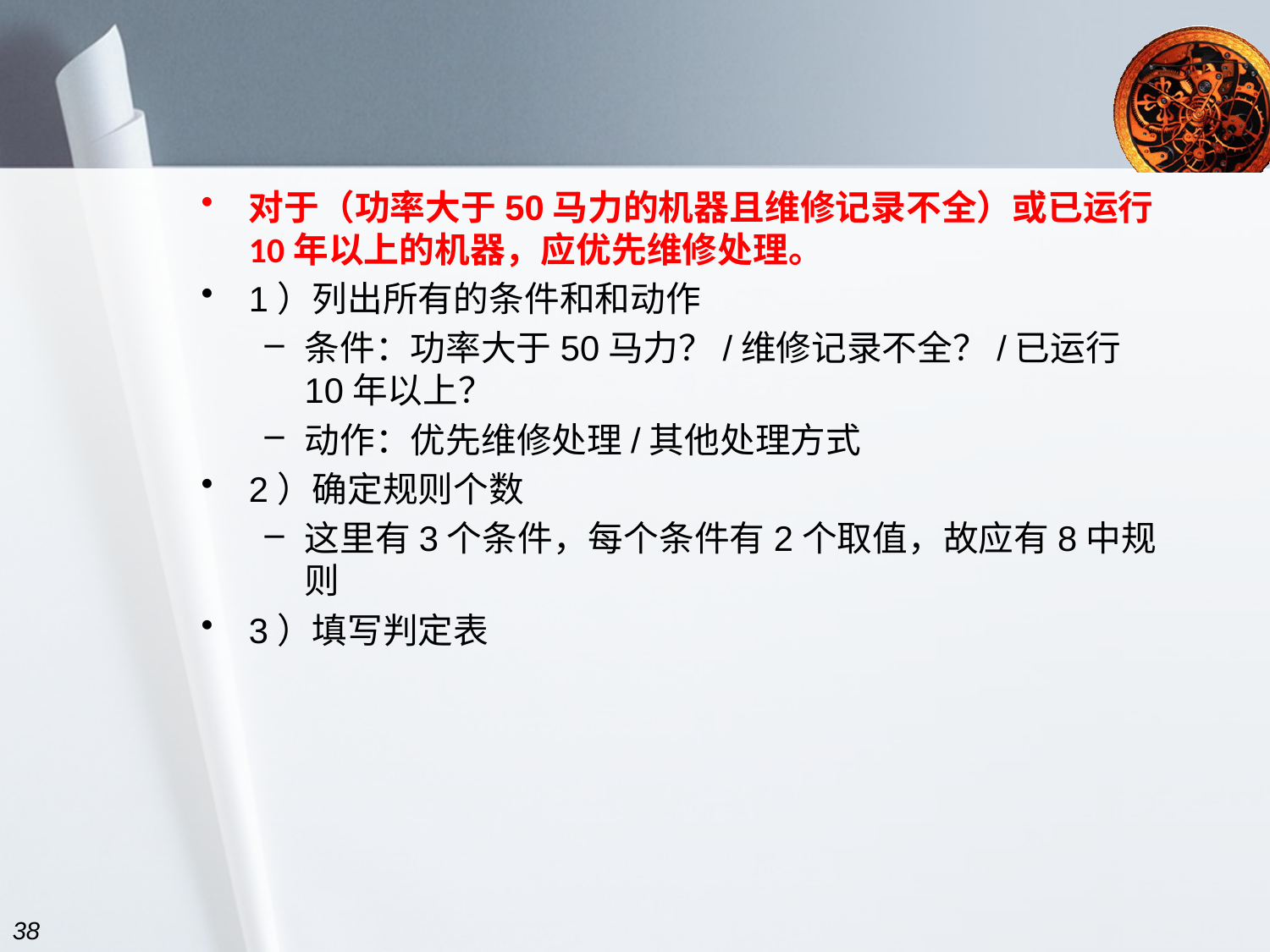

#
对于（功率大于50马力的机器且维修记录不全）或已运行10年以上的机器，应优先维修处理。
1）列出所有的条件和和动作
条件：功率大于50马力？/维修记录不全？/已运行10年以上？
动作：优先维修处理/其他处理方式
2）确定规则个数
这里有3个条件，每个条件有2个取值，故应有8中规则
3）填写判定表

38